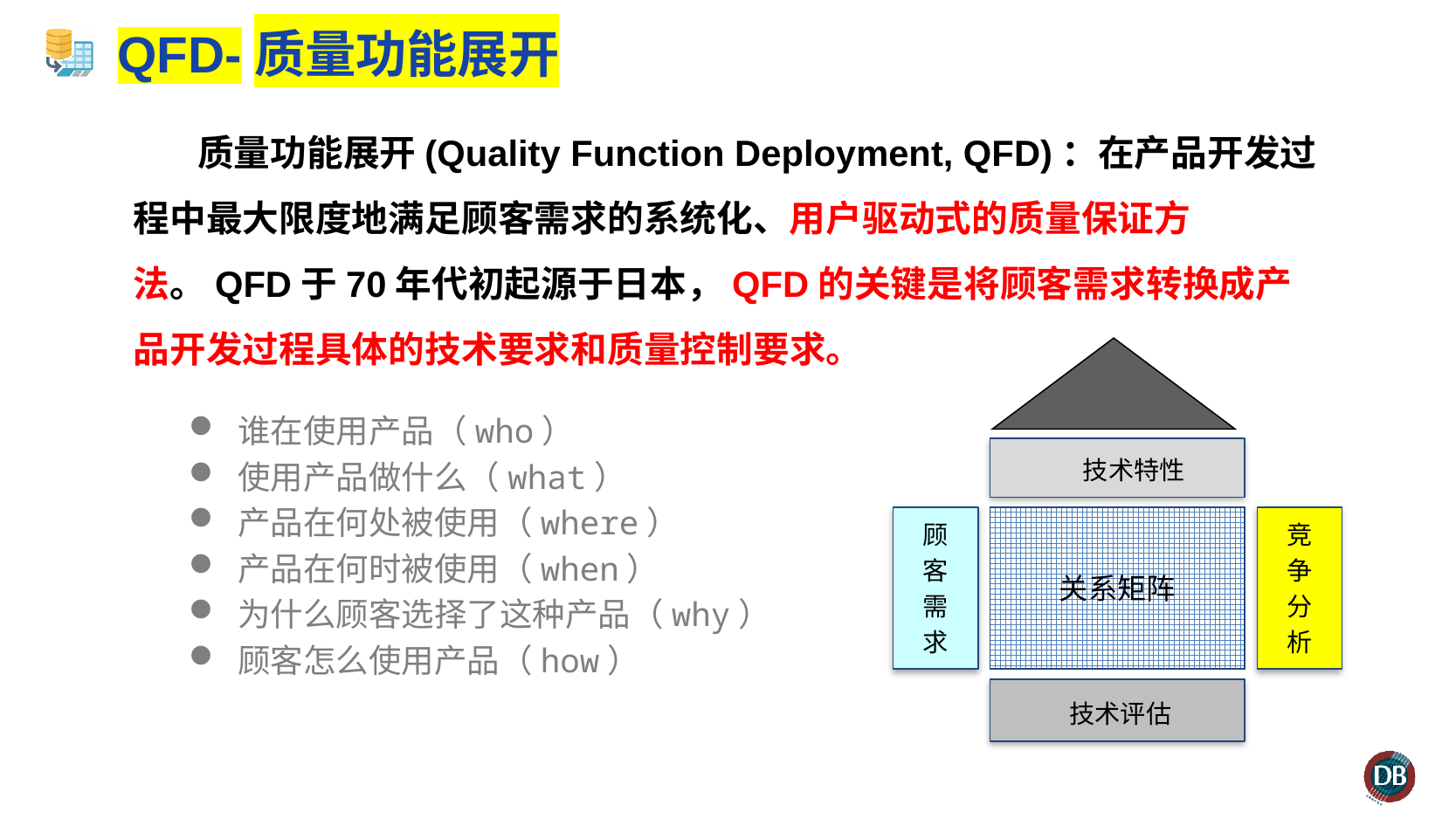

# QFD-质量功能展开
质量功能展开(Quality Function Deployment, QFD)：在产品开发过程中最大限度地满足顾客需求的系统化、用户驱动式的质量保证方法。QFD于70年代初起源于日本，QFD的关键是将顾客需求转换成产品开发过程具体的技术要求和质量控制要求。

谁在使用产品（who）
使用产品做什么（what）
产品在何处被使用（where）
产品在何时被使用（when）
为什么顾客选择了这种产品（why）
顾客怎么使用产品（how）

技术特性
顾
客
需
求
关系矩阵
竞
争
分
析

技术评估